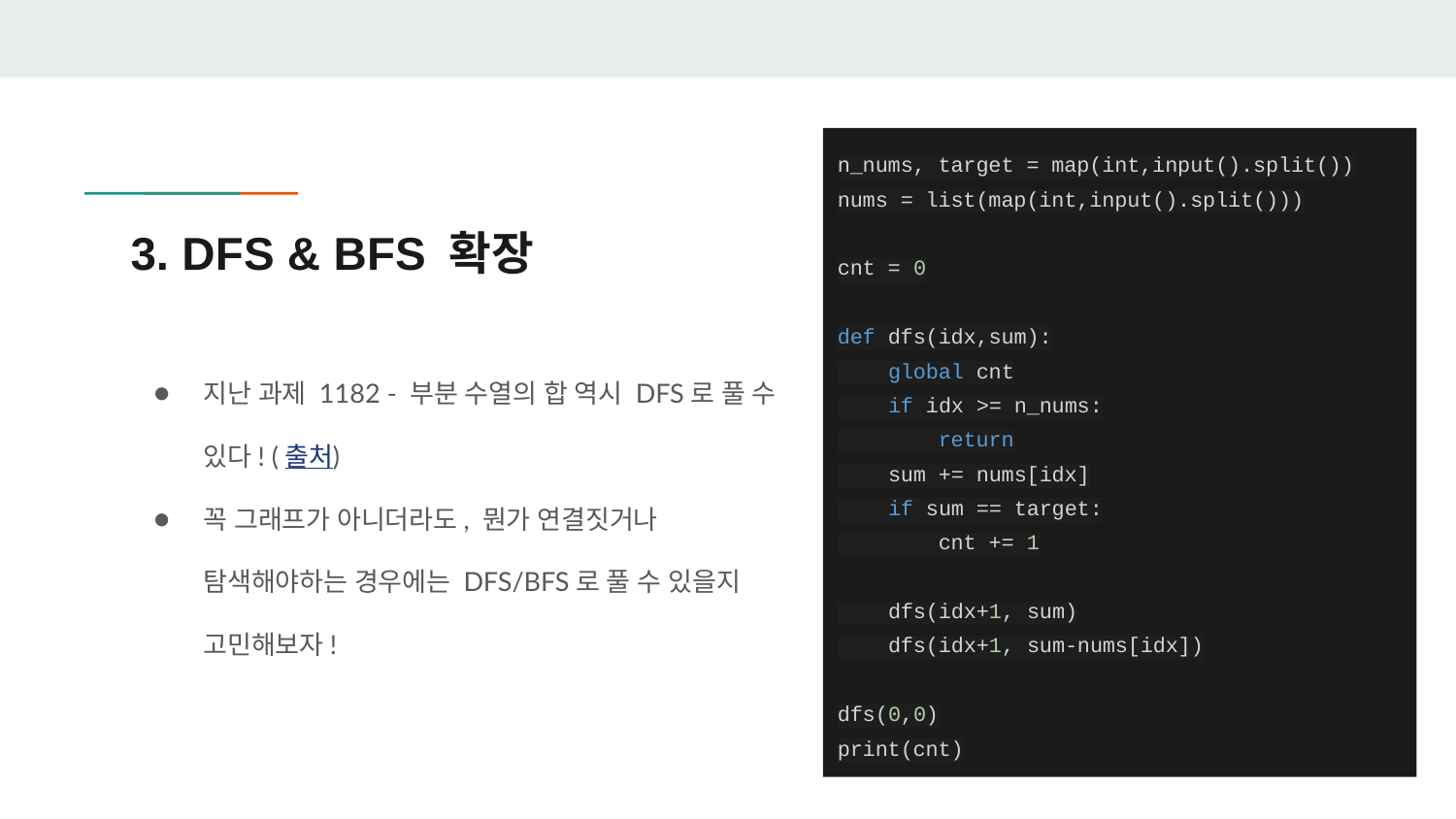

n_nums, target = map(int,input().split())
nums = list(map(int,input().split()))

cnt = 0

def dfs(idx,sum):
    global cnt
    if idx >= n_nums:
        return
    sum += nums[idx]
    if sum == target:
        cnt += 1

    dfs(idx+1, sum)
    dfs(idx+1, sum-nums[idx])

dfs(0,0)
print(cnt)

# 3. DFS & BFS 확장
지난 과제 1182 - 부분 수열의 합 역시 DFS로 풀 수 있다! (출처)
꼭 그래프가 아니더라도, 뭔가 연결짓거나 탐색해야하는 경우에는 DFS/BFS로 풀 수 있을지 고민해보자!